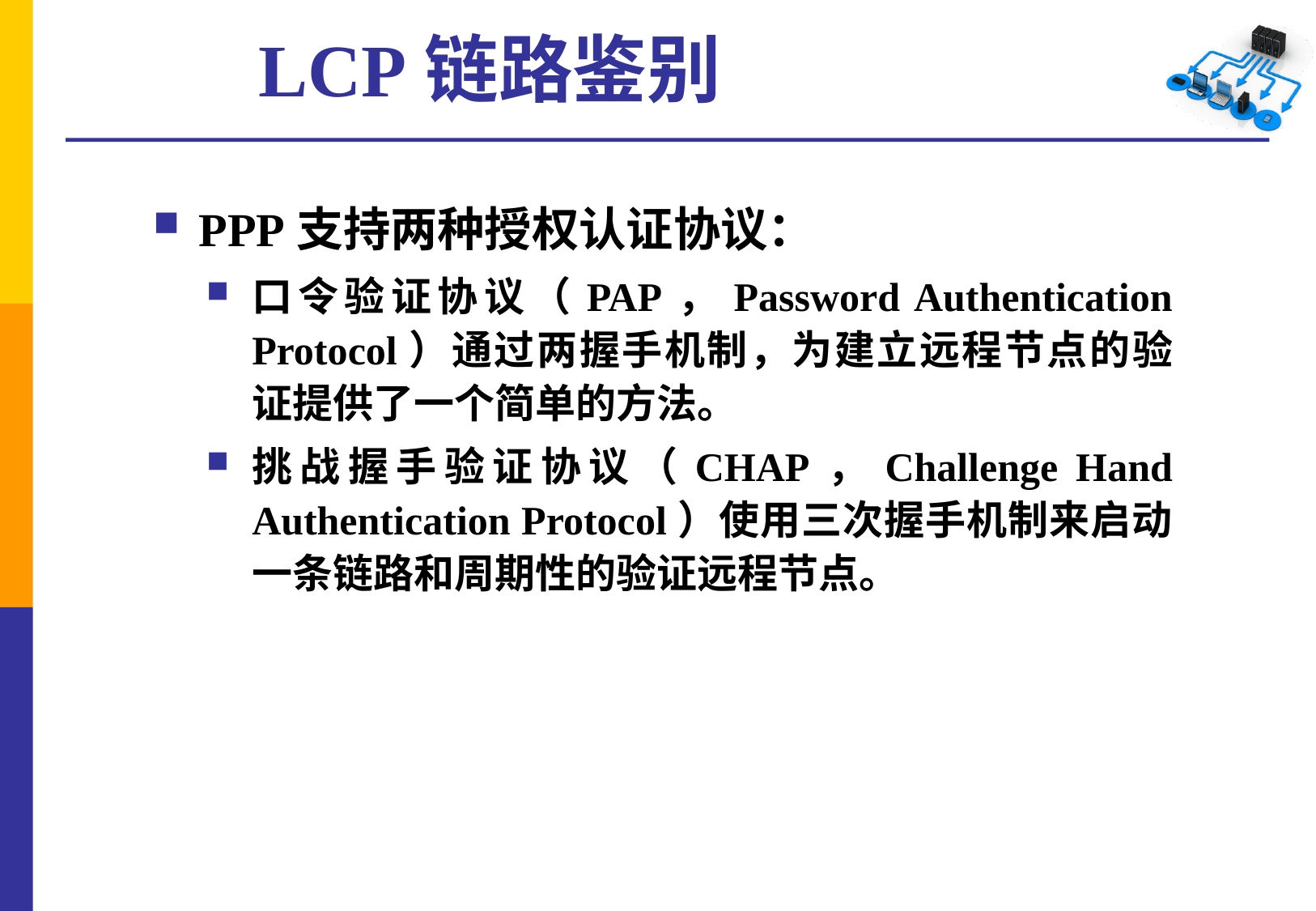

LCP链路鉴别
PPP支持两种授权认证协议：
口令验证协议（PAP，Password Authentication Protocol）通过两握手机制，为建立远程节点的验证提供了一个简单的方法。
挑战握手验证协议（CHAP，Challenge Hand Authentication Protocol）使用三次握手机制来启动一条链路和周期性的验证远程节点。